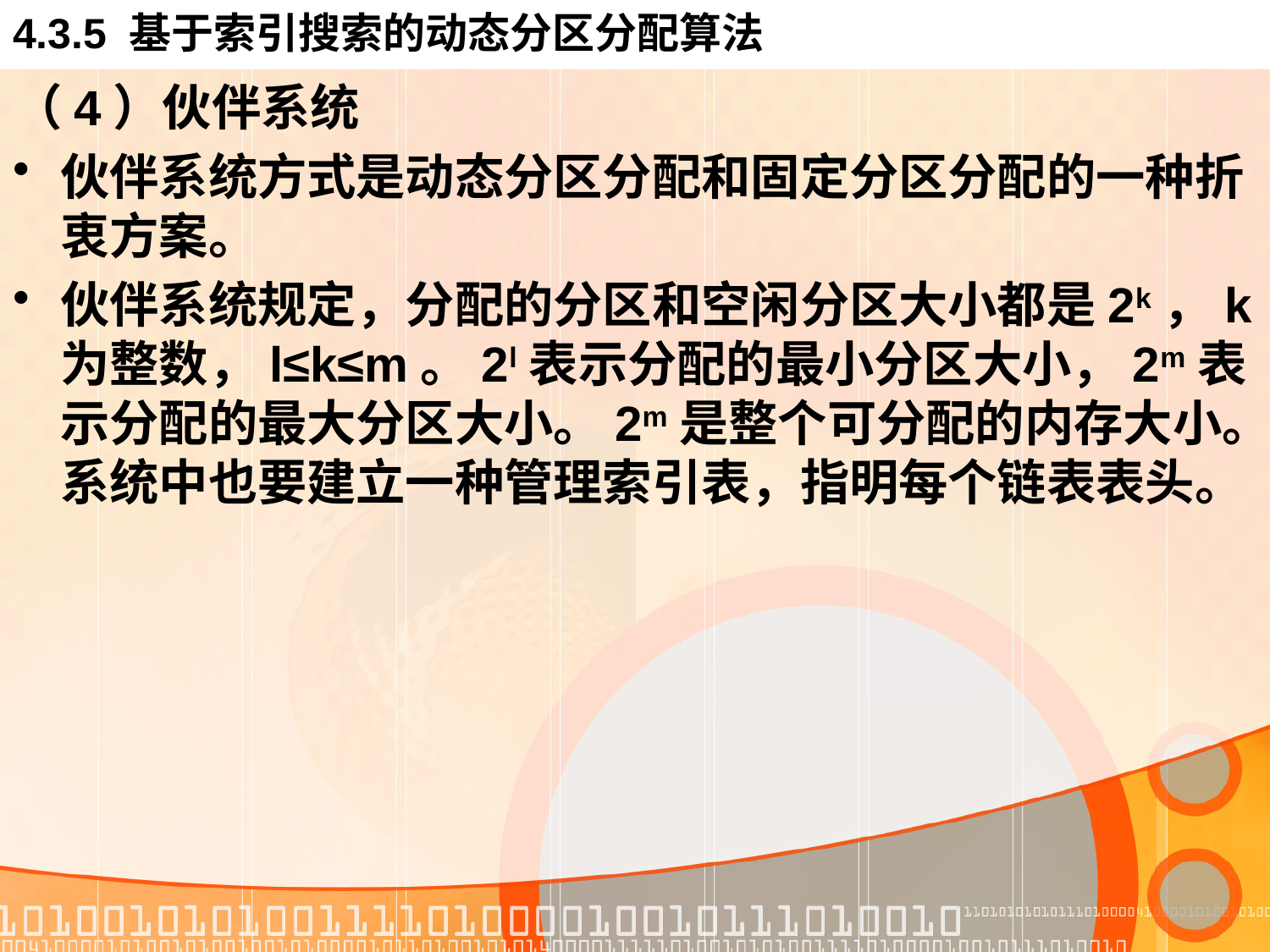

# 4.3.5 基于索引搜索的动态分区分配算法
（4）伙伴系统
伙伴系统方式是动态分区分配和固定分区分配的一种折衷方案。
伙伴系统规定，分配的分区和空闲分区大小都是2k，k为整数，l≤k≤m。2l表示分配的最小分区大小，2m表示分配的最大分区大小。2m是整个可分配的内存大小。系统中也要建立一种管理索引表，指明每个链表表头。